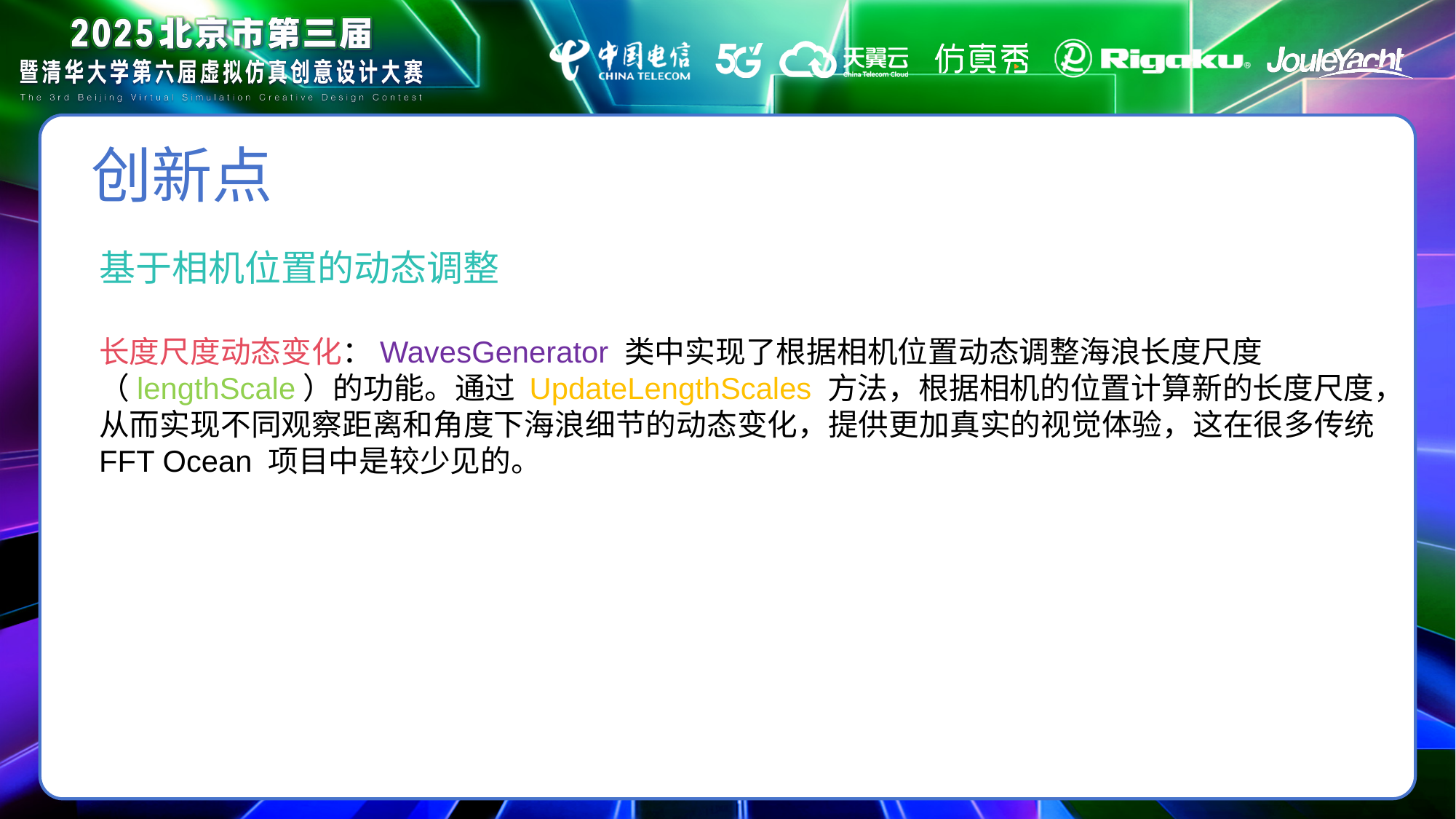

创新点
基于相机位置的动态调整

长度尺度动态变化：WavesGenerator 类中实现了根据相机位置动态调整海浪长度尺度（lengthScale）的功能。通过 UpdateLengthScales 方法，根据相机的位置计算新的长度尺度，从而实现不同观察距离和角度下海浪细节的动态变化，提供更加真实的视觉体验，这在很多传统 FFT Ocean 项目中是较少见的。